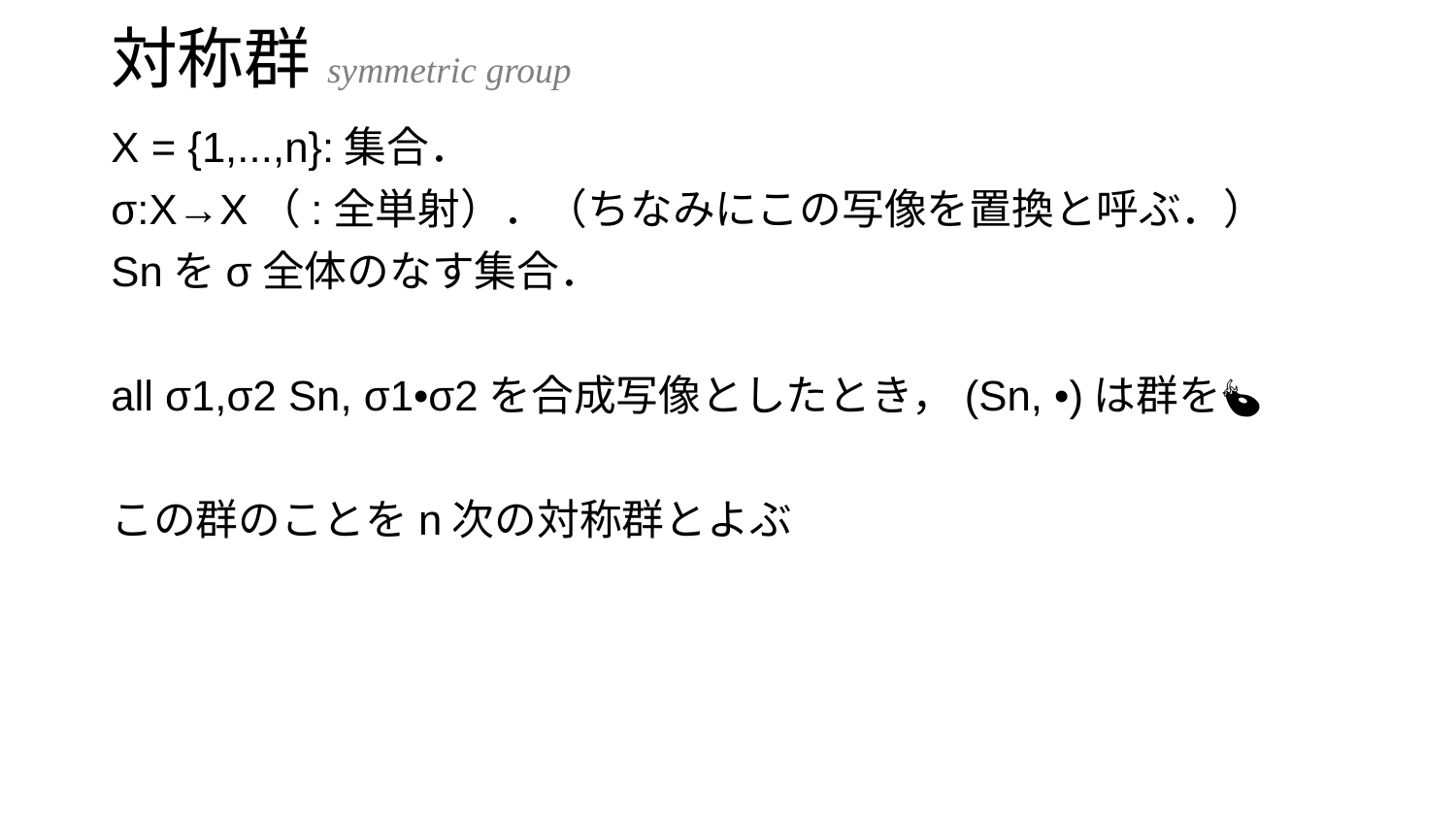

# 対称群symmetric group
X = {1,...,n}:集合．
σ:X→X（:全単射）．（ちなみにこの写像を置換と呼ぶ．）
Snをσ全体のなす集合．

all σ1,σ2 Sn, σ1•σ2を合成写像としたとき，(Sn, •)は群を🍆

この群のことをn次の対称群とよぶ